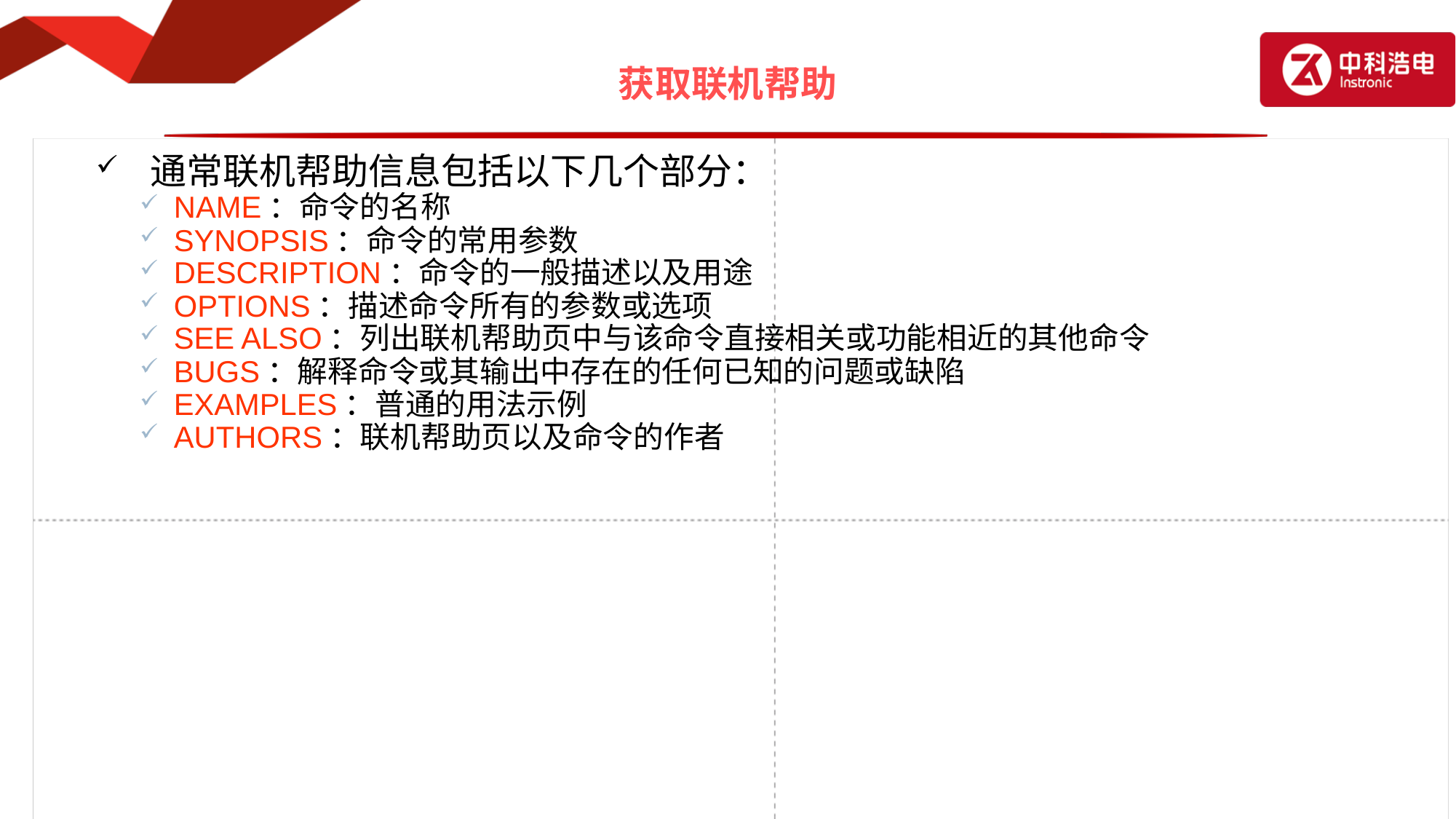

# 获取联机帮助
通常联机帮助信息包括以下几个部分：
NAME：命令的名称
SYNOPSIS：命令的常用参数
DESCRIPTION：命令的一般描述以及用途
OPTIONS：描述命令所有的参数或选项
SEE ALSO：列出联机帮助页中与该命令直接相关或功能相近的其他命令
BUGS：解释命令或其输出中存在的任何已知的问题或缺陷
EXAMPLES：普通的用法示例
AUTHORS：联机帮助页以及命令的作者